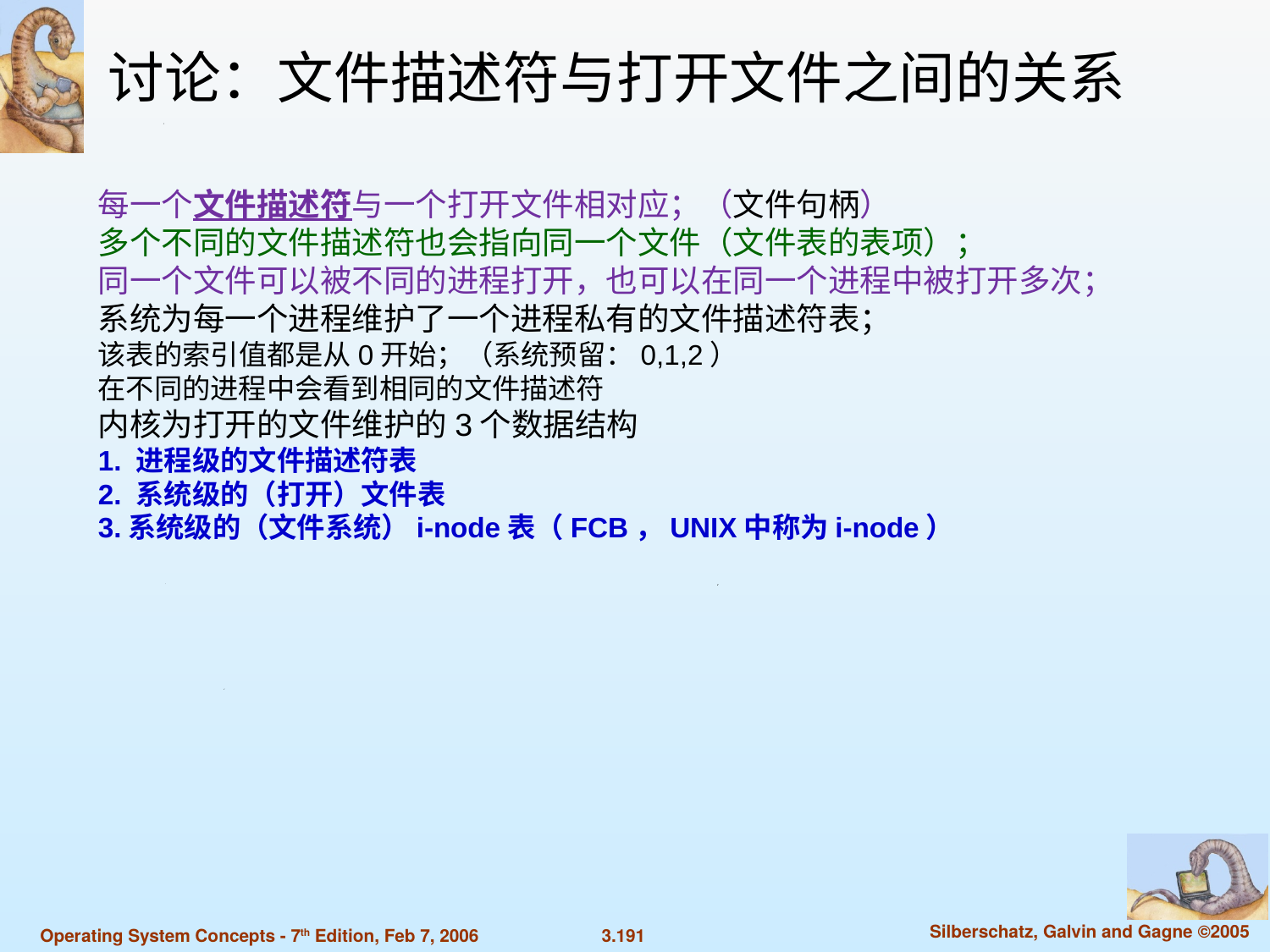

讨论：文件描述符与打开文件之间的关系
每一个文件描述符与一个打开文件相对应；（文件句柄）
多个不同的文件描述符也会指向同一个文件（文件表的表项）；
同一个文件可以被不同的进程打开，也可以在同一个进程中被打开多次；
系统为每一个进程维护了一个进程私有的文件描述符表；
该表的索引值都是从0开始；（系统预留：0,1,2）
在不同的进程中会看到相同的文件描述符
内核为打开的文件维护的3个数据结构
1. 进程级的文件描述符表
2. 系统级的（打开）文件表
3.系统级的（文件系统）i-node表（FCB，UNIX中称为i-node）